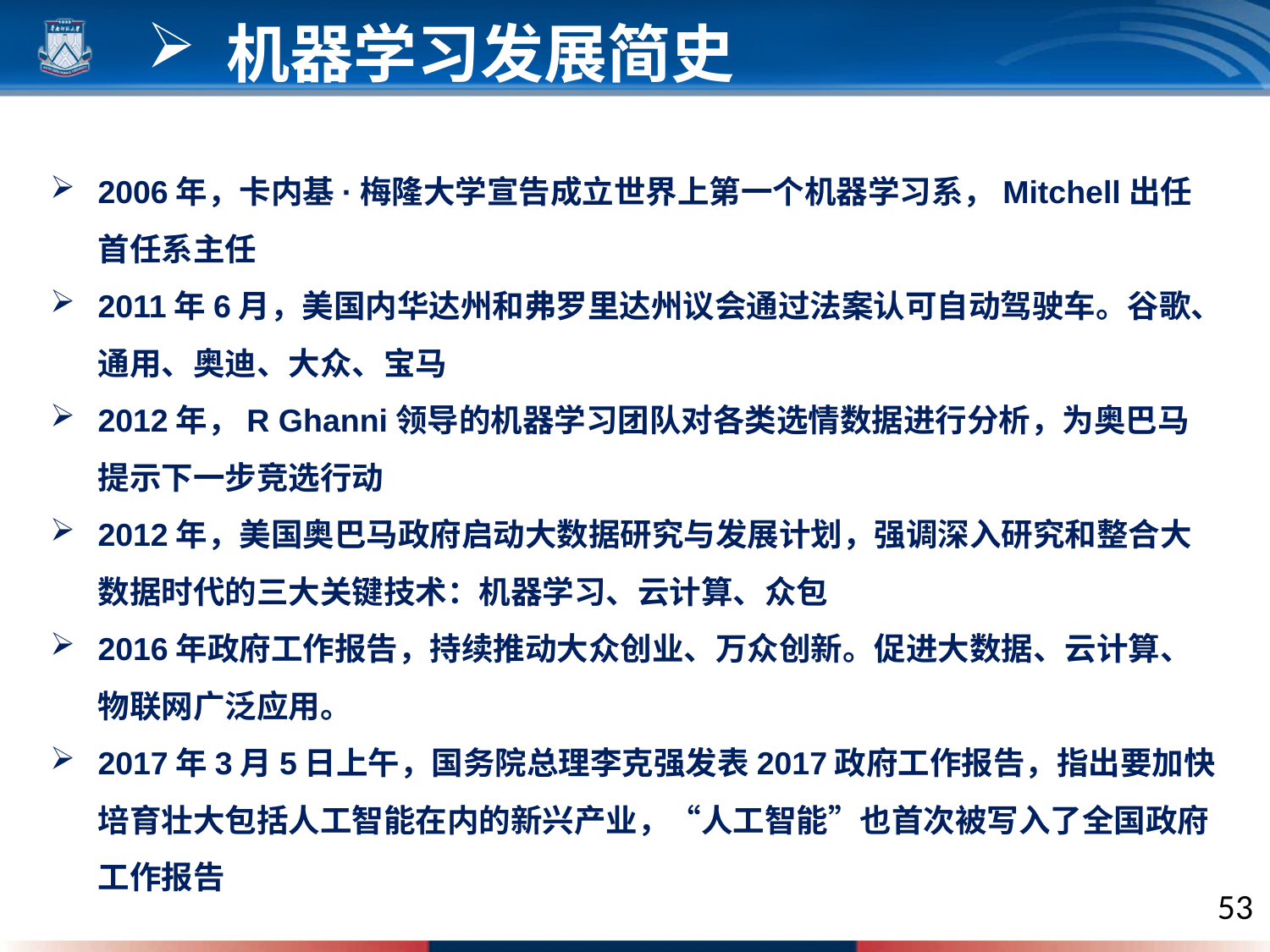

机器学习发展简史
2006年，卡内基·梅隆大学宣告成立世界上第一个机器学习系，Mitchell出任首任系主任
2011年6月，美国内华达州和弗罗里达州议会通过法案认可自动驾驶车。谷歌、通用、奥迪、大众、宝马
2012年，R Ghanni领导的机器学习团队对各类选情数据进行分析，为奥巴马提示下一步竞选行动
2012年，美国奥巴马政府启动大数据研究与发展计划，强调深入研究和整合大数据时代的三大关键技术：机器学习、云计算、众包
2016年政府工作报告，持续推动大众创业、万众创新。促进大数据、云计算、物联网广泛应用。
2017年3月5日上午，国务院总理李克强发表2017政府工作报告，指出要加快培育壮大包括人工智能在内的新兴产业，“人工智能”也首次被写入了全国政府工作报告